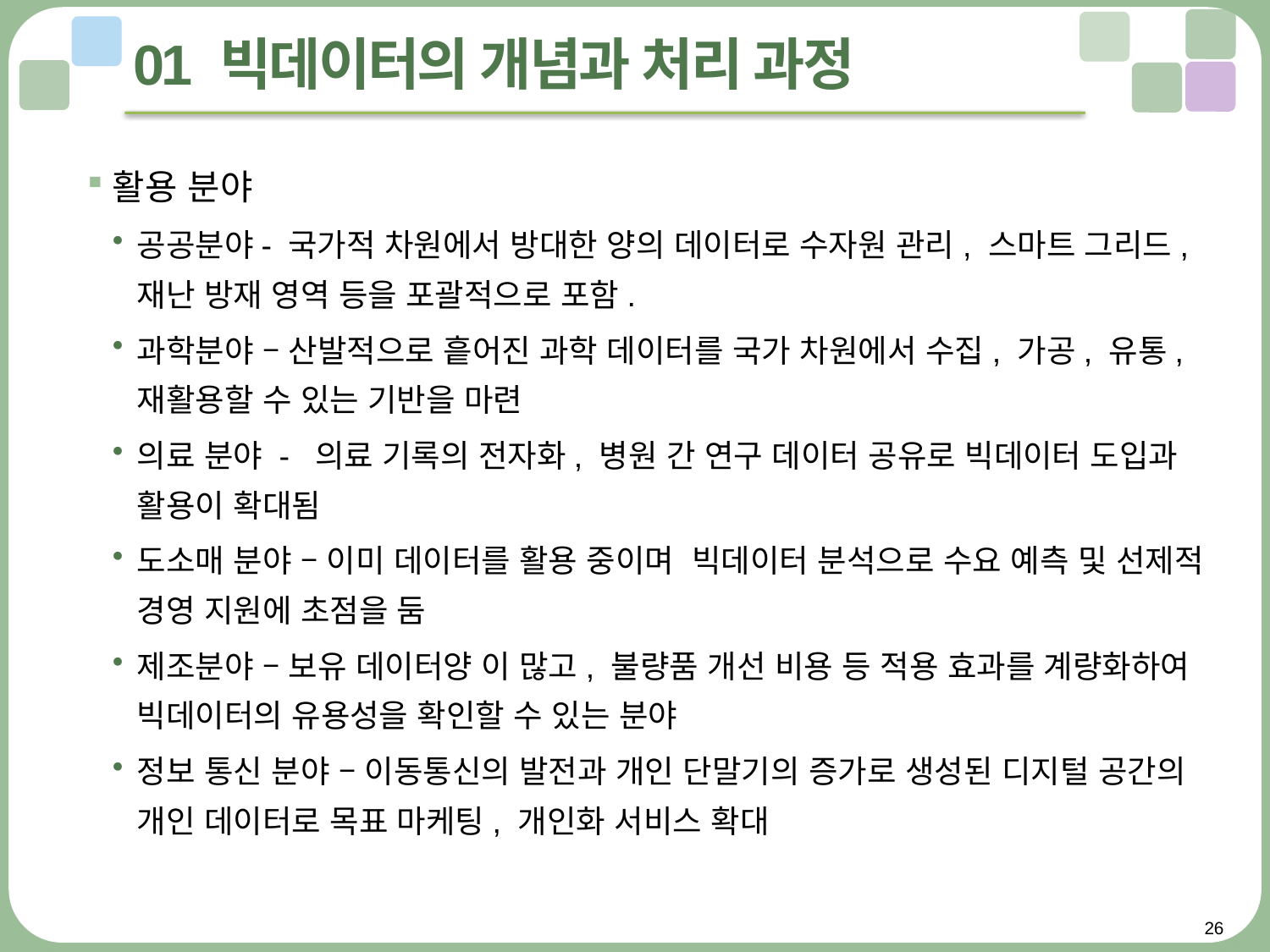

# 01 빅데이터의 개념과 처리 과정
활용 분야
공공분야- 국가적 차원에서 방대한 양의 데이터로 수자원 관리, 스마트 그리드, 재난 방재 영역 등을 포괄적으로 포함.
과학분야 – 산발적으로 흩어진 과학 데이터를 국가 차원에서 수집, 가공, 유통, 재활용할 수 있는 기반을 마련
의료 분야 -  의료 기록의 전자화, 병원 간 연구 데이터 공유로 빅데이터 도입과 활용이 확대됨
도소매 분야 – 이미 데이터를 활용 중이며  빅데이터 분석으로 수요 예측 및 선제적 경영 지원에 초점을 둠
제조분야 – 보유 데이터양 이 많고, 불량품 개선 비용 등 적용 효과를 계량화하여 빅데이터의 유용성을 확인할 수 있는 분야
정보 통신 분야 – 이동통신의 발전과 개인 단말기의 증가로 생성된 디지털 공간의 개인 데이터로 목표 마케팅, 개인화 서비스 확대